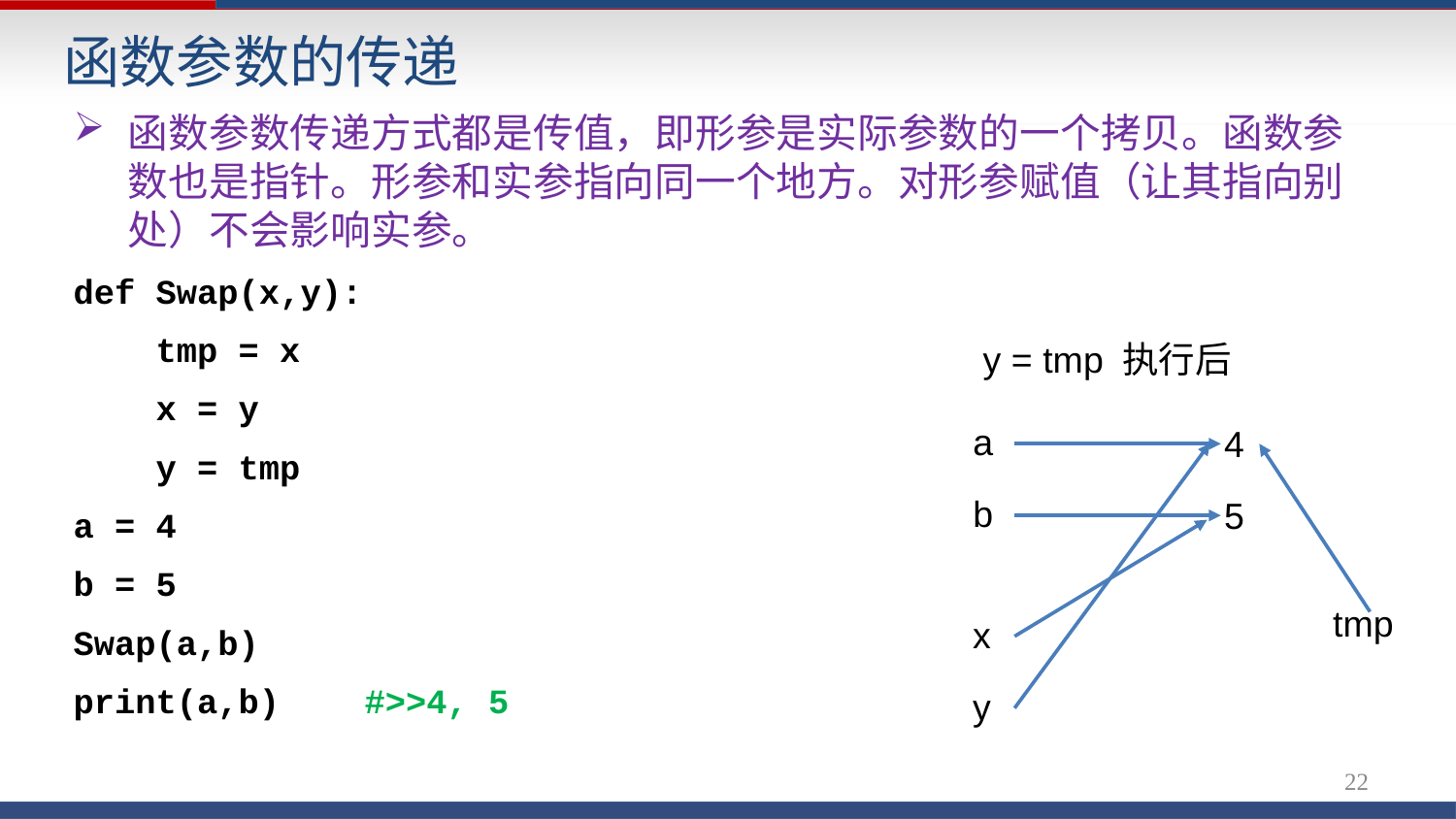

# 函数参数的传递
函数参数传递方式都是传值，即形参是实际参数的一个拷贝。函数参数也是指针。形参和实参指向同一个地方。对形参赋值（让其指向别处）不会影响实参。
def Swap(x,y):
    tmp = x
    x = y
    y = tmp
a = 4
b = 5
Swap(a,b)
print(a,b)	#>>4, 5

y = tmp 执行后
a
4
b
5
tmp
x
y
22